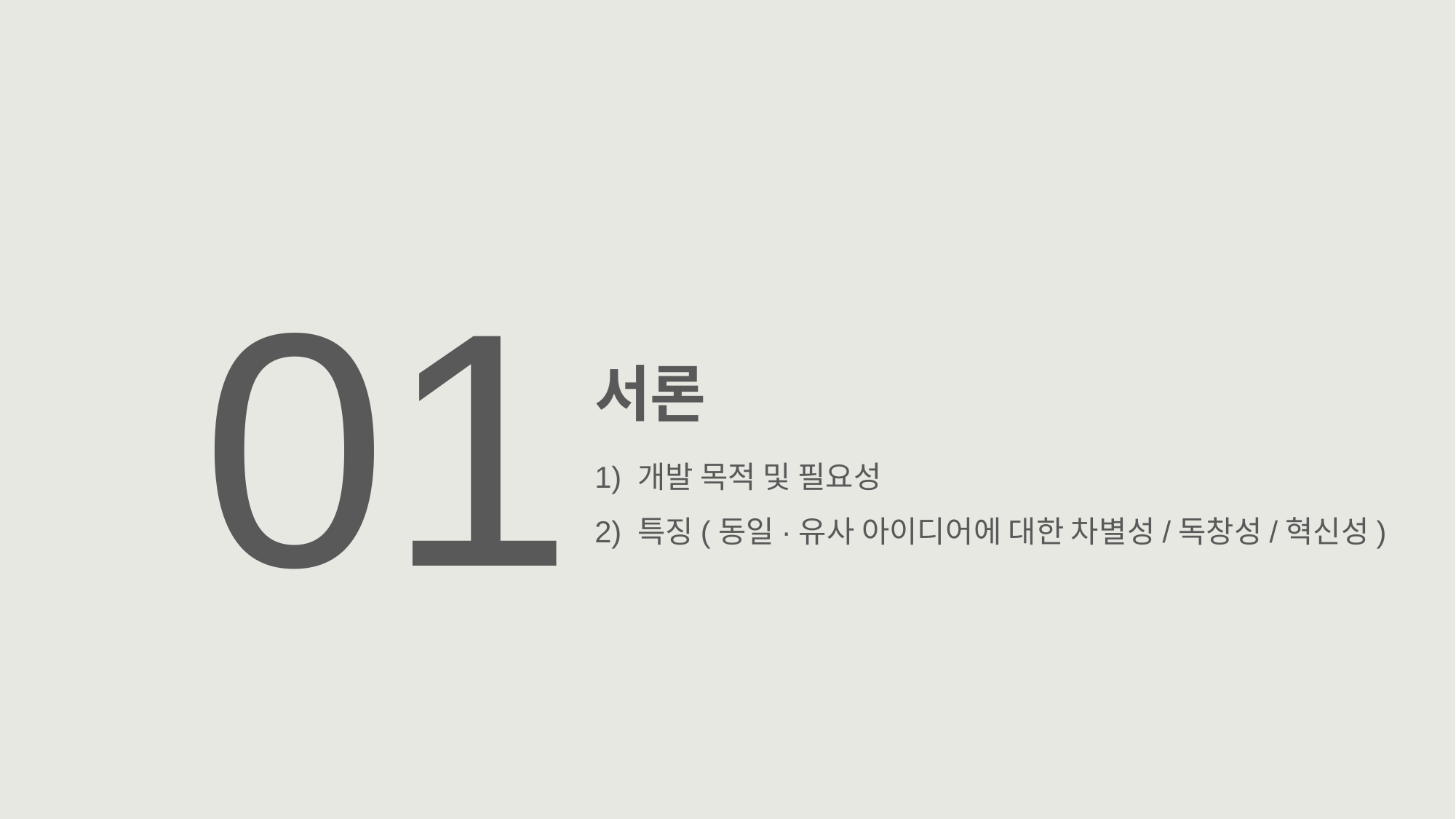

01
서론
1) 개발 목적 및 필요성
2) 특징(동일·유사 아이디어에 대한 차별성/독창성/혁신성)